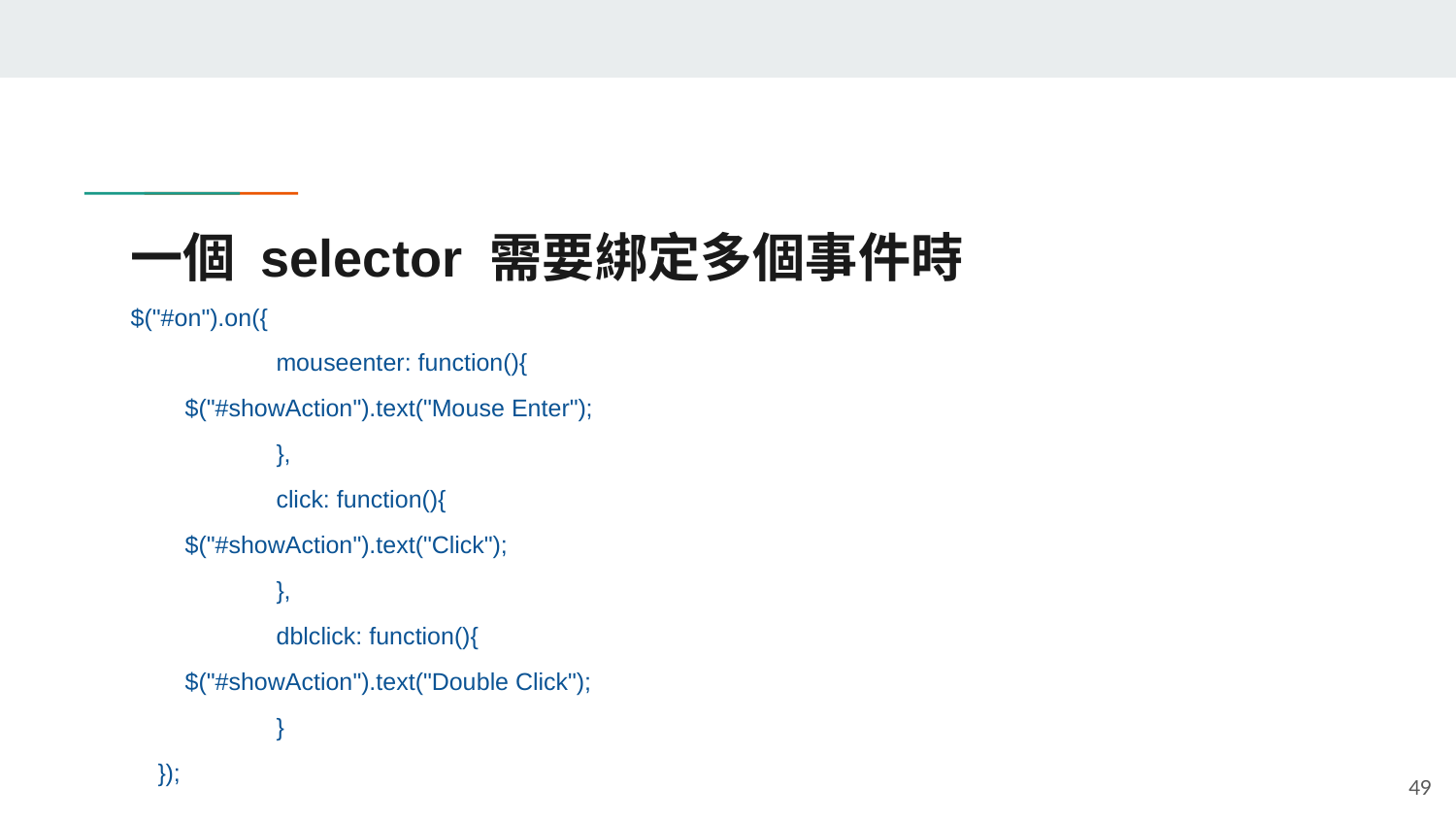

# 一個 selector 需要綁定多個事件時
$("#on").on({
  	mouseenter: function(){
        $("#showAction").text("Mouse Enter");
  	},
  	click: function(){
        $("#showAction").text("Click");
  	},
  	dblclick: function(){
        $("#showAction").text("Double Click");
  	}
    });

49